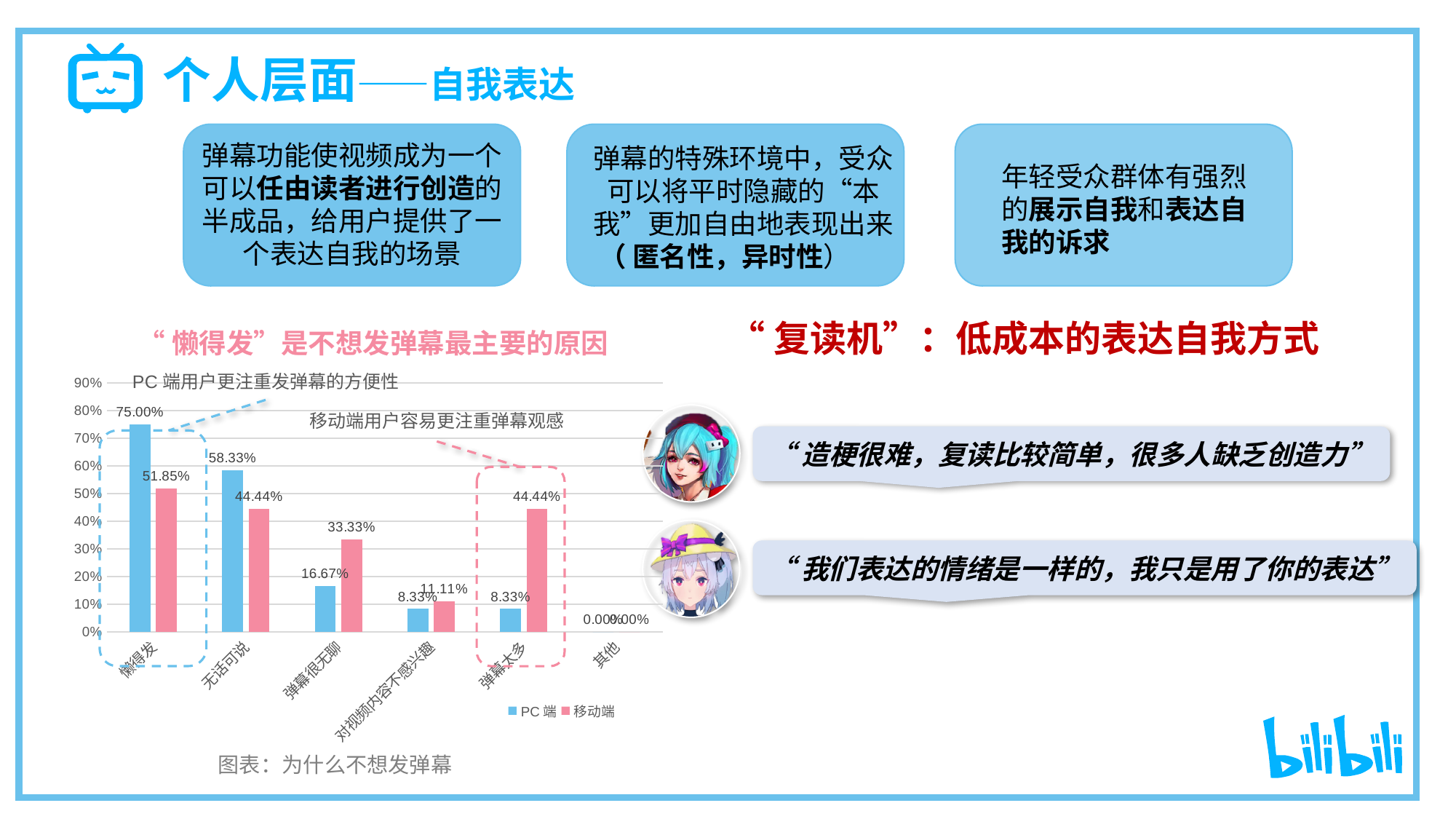

个人层面——自我表达

弹幕功能使视频成为一个可以任由读者进行创造的半成品，给用户提供了一个表达自我的场景

弹幕的特殊环境中，受众可以将平时隐藏的“本我”更加自由地表现出来
（ 匿名性，异时性）

年轻受众群体有强烈的展示自我和表达自我的诉求
“懒得发”是不想发弹幕最主要的原因

### Chart

| Category | PC端 | 移动端 |
|---|---|---|
| 懒得发 | 0.75 | 0.5185 |
| 无话可说 | 0.5833 | 0.4444 |
| 弹幕很无聊 | 0.1667 | 0.3333 |
| 对视频内容不感兴趣 | 0.0833 | 0.1111 |
| 弹幕太多 | 0.0833 | 0.4444 |
| 其他 | 0.0 | 0.0 |

图表：为什么不想发弹幕
“复读机”：低成本的表达自我方式

“造梗很难，复读比较简单，很多人缺乏创造力”

“我们表达的情绪是一样的，我只是用了你的表达”